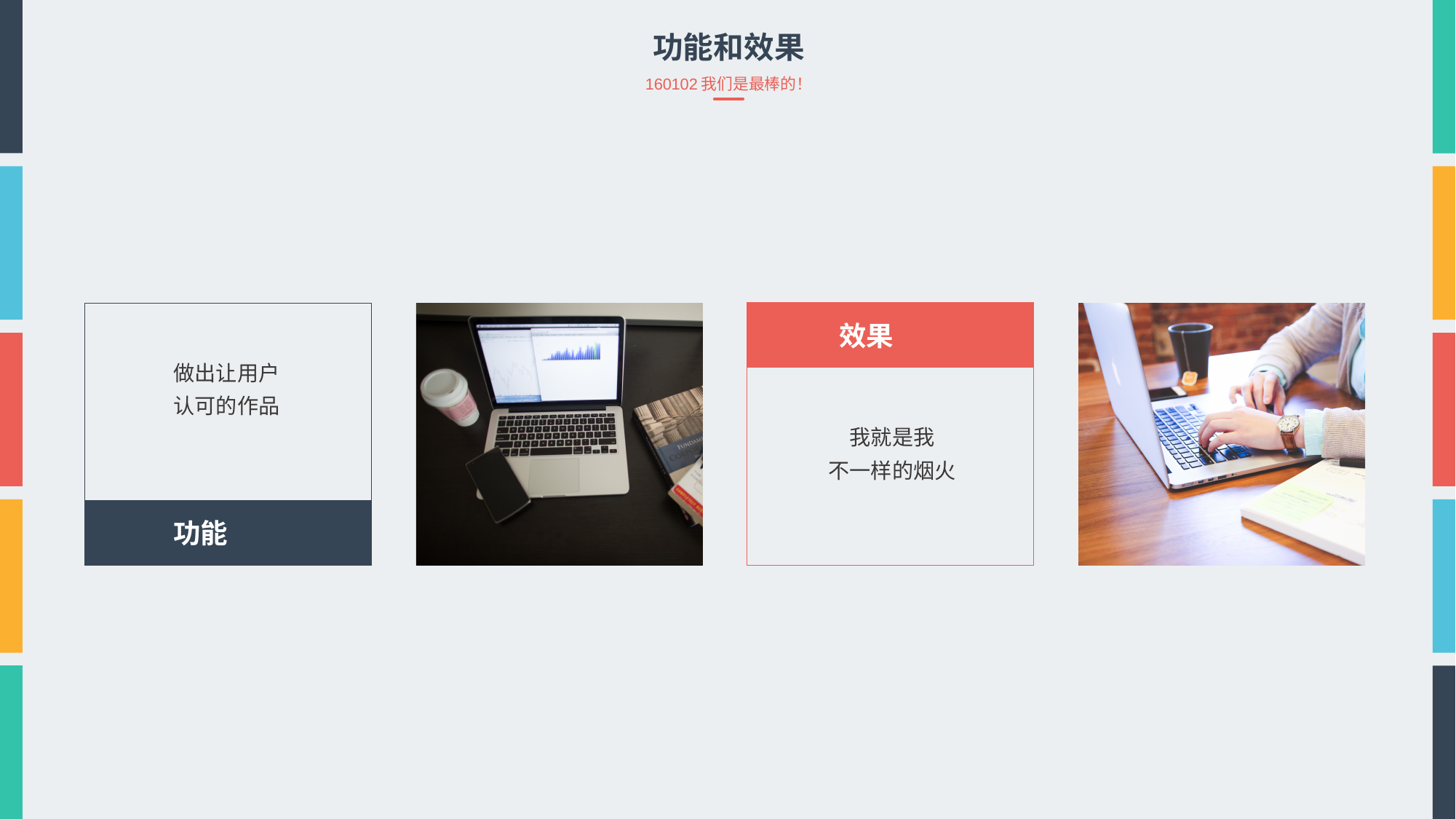

功能和效果
160102我们是最棒的！

效果

做出让用户
认可的作品
我就是我
不一样的烟火

功能